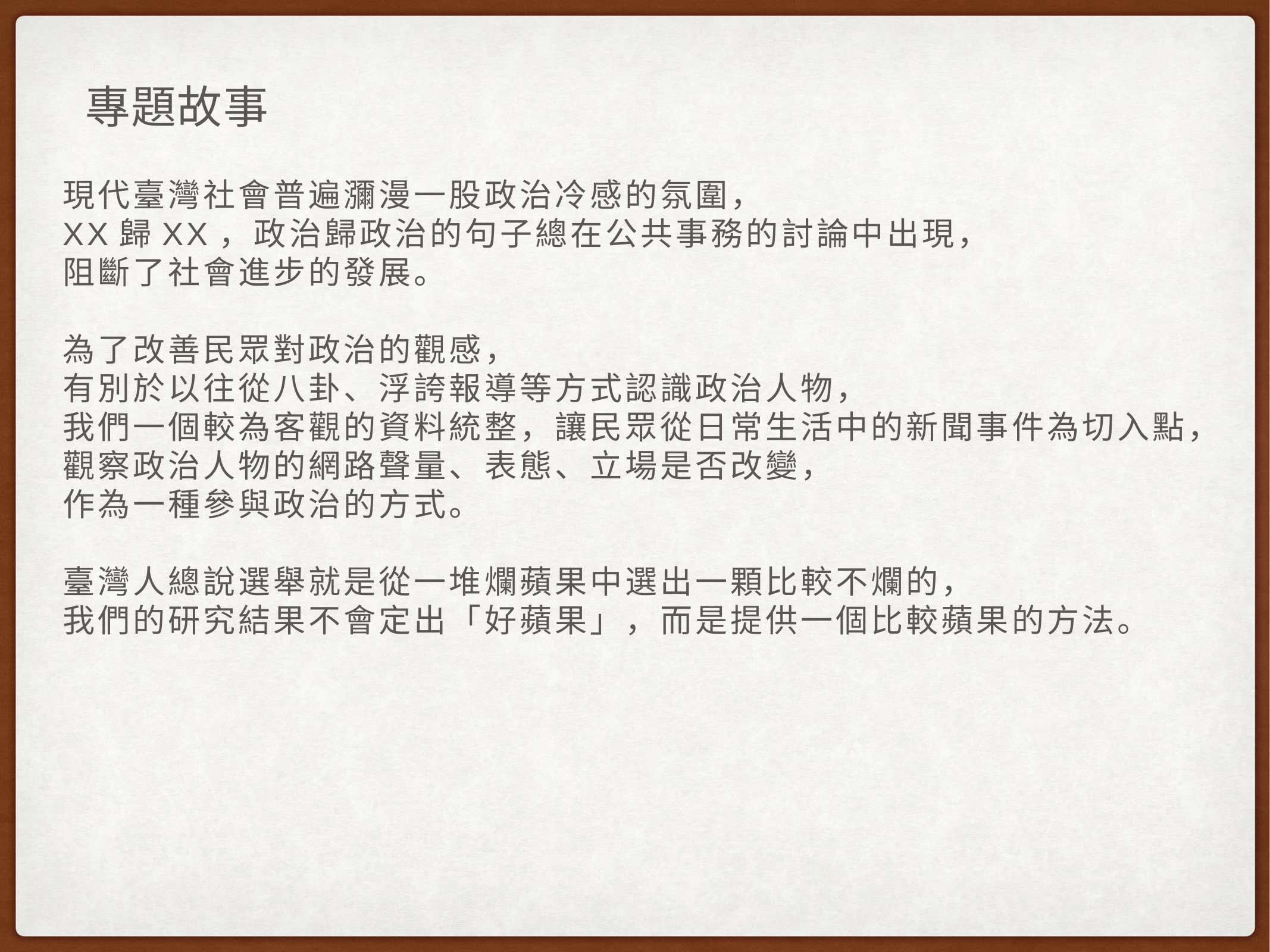

# 專題故事
現代臺灣社會普遍瀰漫一股政治冷感的氛圍，
XX歸XX，政治歸政治的句子總在公共事務的討論中出現，
阻斷了社會進步的發展。

為了改善民眾對政治的觀感，
有別於以往從八卦、浮誇報導等方式認識政治人物，
我們一個較為客觀的資料統整，讓民眾從日常生活中的新聞事件為切入點，
觀察政治人物的網路聲量、表態、立場是否改變，
作為一種參與政治的方式。

臺灣人總說選舉就是從一堆爛蘋果中選出一顆比較不爛的，
我們的研究結果不會定出「好蘋果」，而是提供一個比較蘋果的方法。